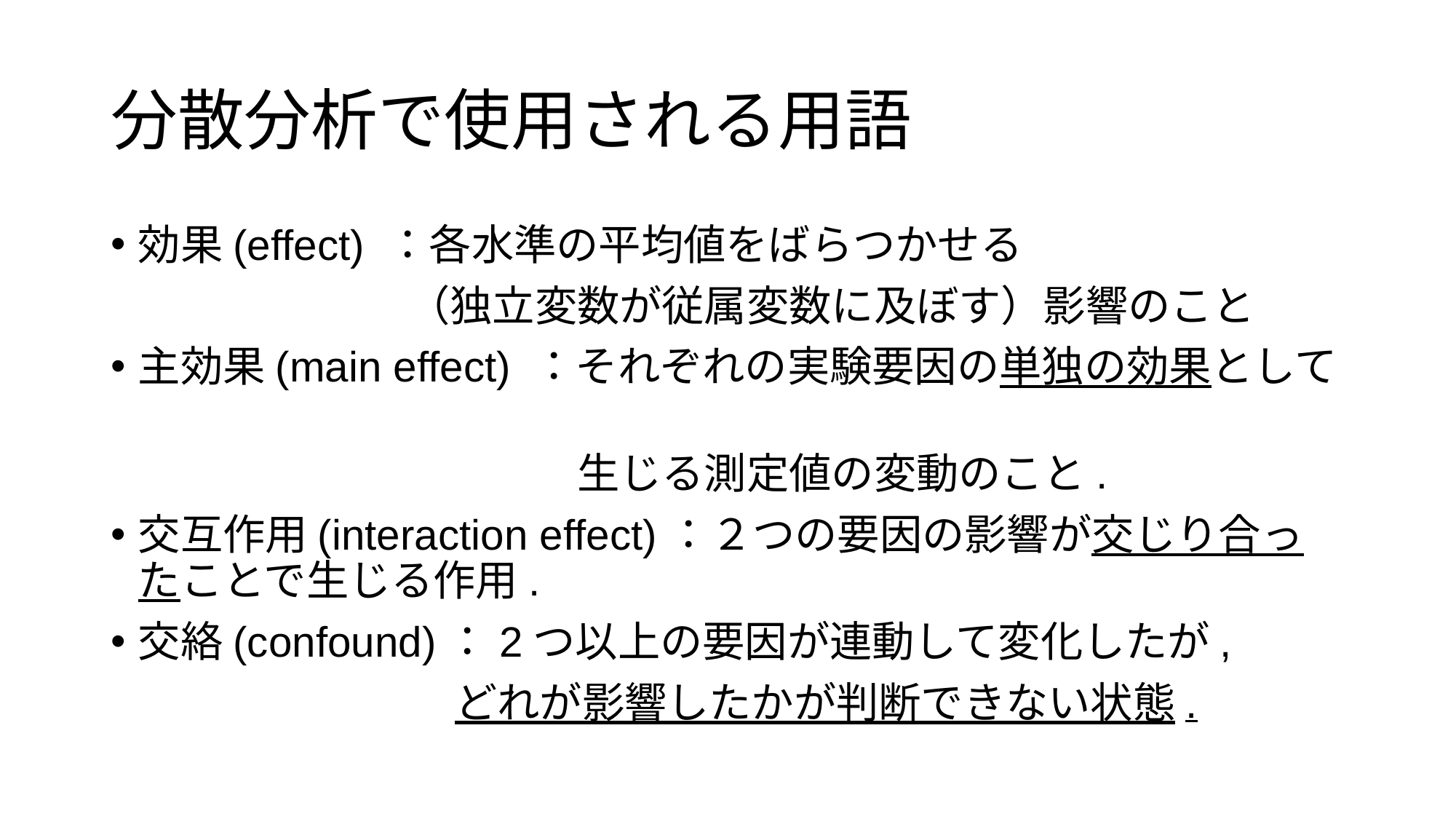

# 分散分析で使用される用語
効果(effect) ：各水準の平均値をばらつかせる
　　　　　　　（独立変数が従属変数に及ぼす）影響のこと
主効果(main effect) ：それぞれの実験要因の単独の効果として
　　　　　　　　　　　生じる測定値の変動のこと.
交互作用(interaction effect)：２つの要因の影響が交じり合ったことで生じる作用.
交絡(confound)：2つ以上の要因が連動して変化したが,
　　　　　　　     どれが影響したかが判断できない状態.